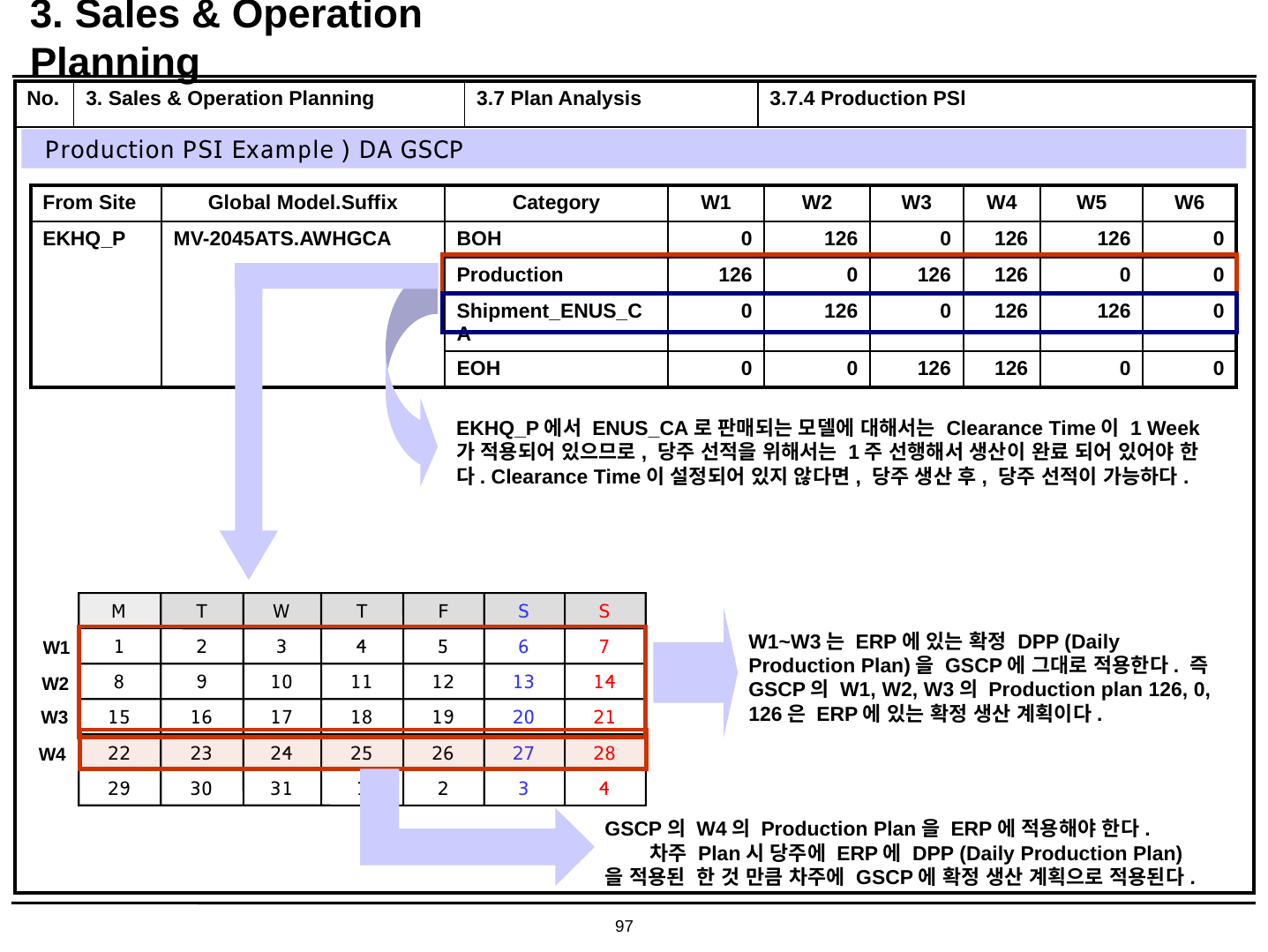

# 3. Sales & Operation Planning
| No. | 3. Sales & Operation Planning | 3.7 Plan Analysis | 3.7.4 Production PSl |
| --- | --- | --- | --- |
|  |  |  |  |
Production PSI Example ) DA GSCP

| From Site | Global Model.Suffix | Category | W1 | W2 | W3 | W4 | W5 | W6 |
| --- | --- | --- | --- | --- | --- | --- | --- | --- |
| EKHQ\_P | MV-2045ATS.AWHGCA | BOH | 0 | 126 | 0 | 126 | 126 | 0 |
|  |  | Production | 126 | 0 | 126 | 126 | 0 | 0 |
|  |  | Shipment\_ENUS\_CA | 0 | 126 | 0 | 126 | 126 | 0 |
|  |  | EOH | 0 | 0 | 126 | 126 | 0 | 0 |

EKHQ_P에서 ENUS_CA로 판매되는 모델에 대해서는 Clearance Time이 1 Week가 적용되어 있으므로, 당주 선적을 위해서는 1주 선행해서 생산이 완료 되어 있어야 한다. Clearance Time이 설정되어 있지 않다면, 당주 생산 후, 당주 선적이 가능하다.
M

T

W

T

F

S

S

1

2
3
4
5
6
7
8

9
10
11
12
13
14
15

16
17
18
19
20
21
22

23
24
25
26
27
28
29

30
31
1
2
3
4

W1~W3는 ERP에 있는 확정 DPP (Daily Production Plan)을 GSCP에 그대로 적용한다. 즉 GSCP의 W1, W2, W3의 Production plan 126, 0, 126은 ERP에 있는 확정 생산 계획이다.

W1
W2
W3

W4

GSCP의 W4의 Production Plan을 ERP에 적용해야 한다.                차주 Plan시 당주에 ERP에 DPP (Daily Production Plan)을 적용된  한 것 만큼 차주에 GSCP에 확정 생산 계획으로 적용된다.
97